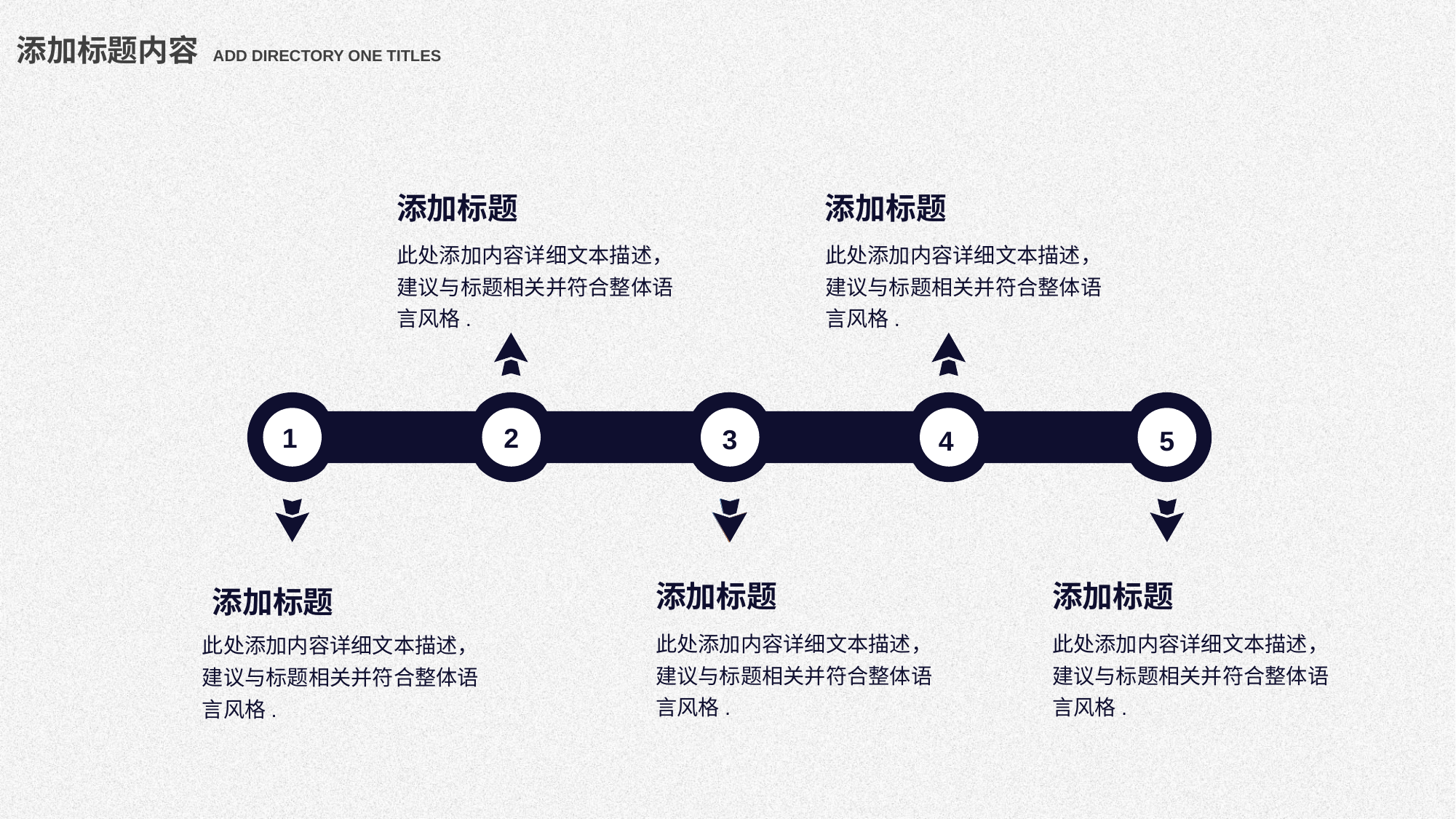

添加标题内容 ADD DIRECTORY ONE TITLES
添加标题
添加标题
此处添加内容详细文本描述，建议与标题相关并符合整体语言风格.
此处添加内容详细文本描述，建议与标题相关并符合整体语言风格.

1
2
3
4
5
添加标题
添加标题
添加标题
此处添加内容详细文本描述，建议与标题相关并符合整体语言风格.
此处添加内容详细文本描述，建议与标题相关并符合整体语言风格.
此处添加内容详细文本描述，建议与标题相关并符合整体语言风格.